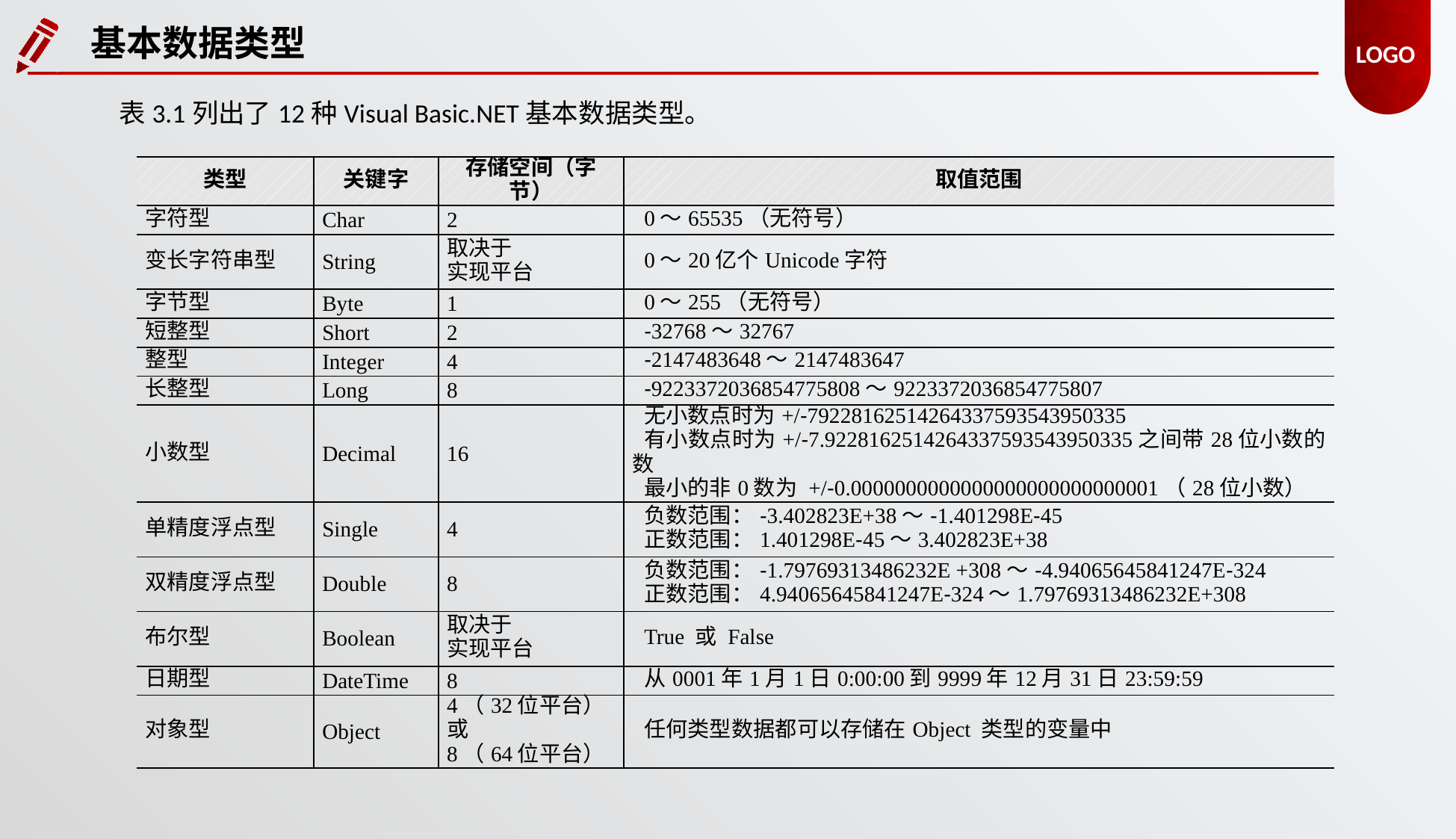

基本数据类型
表3.1列出了12种Visual Basic.NET基本数据类型。
| 类型 | 关键字 | 存储空间（字节） | 取值范围 |
| --- | --- | --- | --- |
| 字符型 | Char | 2 | 0～65535（无符号） |
| 变长字符串型 | String | 取决于 实现平台 | 0～20亿个Unicode字符 |
| 字节型 | Byte | 1 | 0～255（无符号） |
| 短整型 | Short | 2 | -32768～32767 |
| 整型 | Integer | 4 | -2147483648～2147483647 |
| 长整型 | Long | 8 | -9223372036854775808～9223372036854775807 |
| 小数型 | Decimal | 16 | 无小数点时为+/-79228162514264337593543950335 有小数点时为+/-7.9228162514264337593543950335之间带28位小数的数 最小的非0数为 +/-0.0000000000000000000000000001（28位小数） |
| 单精度浮点型 | Single | 4 | 负数范围：-3.402823E+38～-1.401298E-45 正数范围：1.401298E-45～3.402823E+38 |
| 双精度浮点型 | Double | 8 | 负数范围：-1.79769313486232E +308～-4.94065645841247E-324 正数范围：4.94065645841247E-324～1.79769313486232E+308 |
| 布尔型 | Boolean | 取决于 实现平台 | True 或 False |
| 日期型 | DateTime | 8 | 从0001年1月1日0:00:00到9999年12月31日23:59:59 |
| 对象型 | Object | 4（32位平台）或 8（64位平台） | 任何类型数据都可以存储在Object 类型的变量中 |